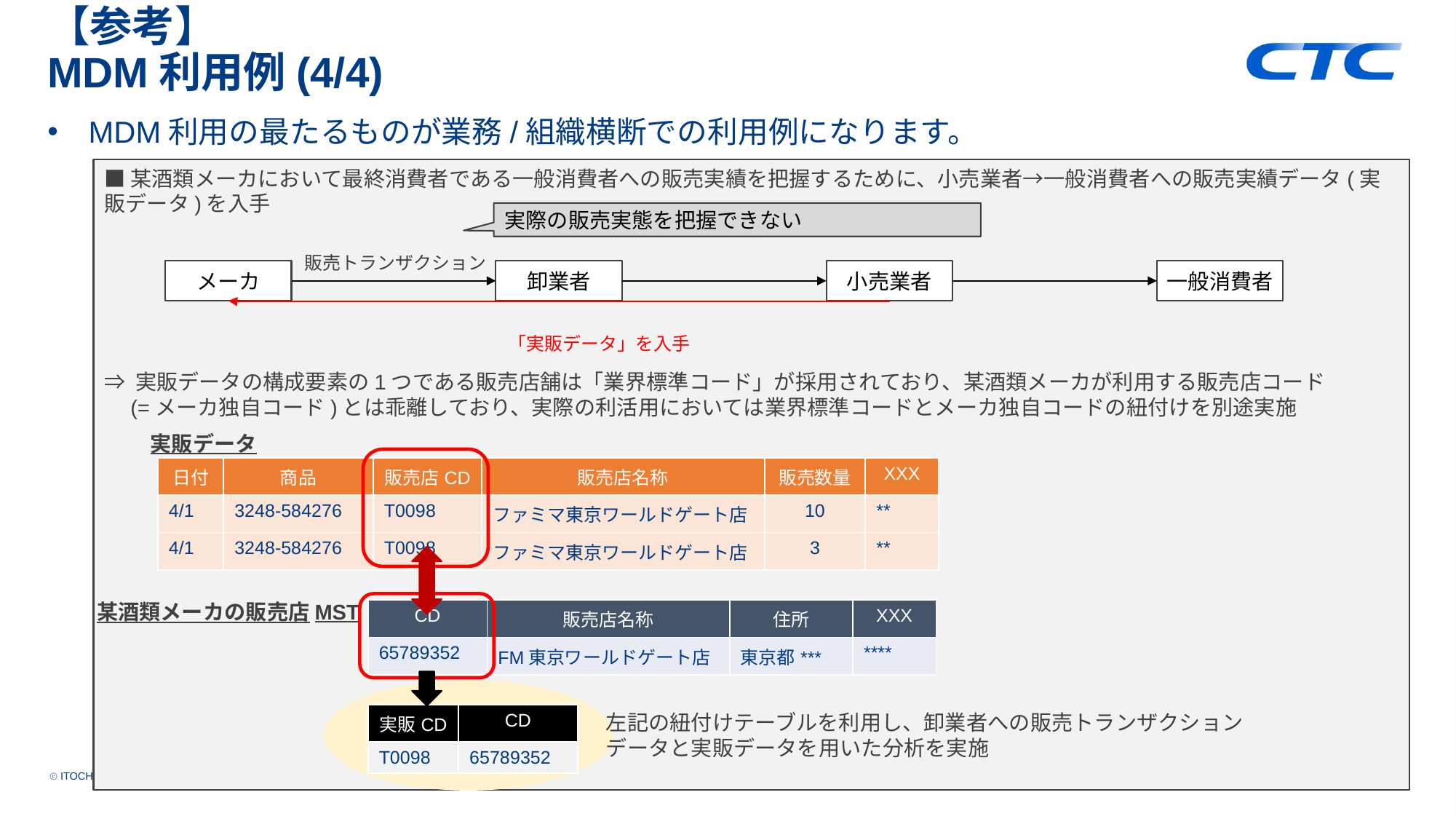

【参考】
MDM利用例(4/4)
MDM利用の最たるものが業務/組織横断での利用例になります。
■某酒類メーカにおいて最終消費者である一般消費者への販売実績を把握するために、小売業者→一般消費者への販売実績データ(実販データ)を入手

⇒ 実販データの構成要素の1つである販売店舗は「業界標準コード」が採用されており、某酒類メーカが利用する販売店コード
　(=メーカ独自コード)とは乖離しており、実際の利活用においては業界標準コードとメーカ独自コードの紐付けを別途実施
実際の販売実態を把握できない
販売トランザクション
メーカ
卸業者
小売業者
一般消費者
「実販データ」を入手
実販データ

| 日付 | 商品 | 販売店CD | 販売店名称 | 販売数量 | XXX |
| --- | --- | --- | --- | --- | --- |
| 4/1 | 3248-584276 | T0098 | ファミマ東京ワールドゲート店 | 10 | \*\* |
| 4/1 | 3248-584276 | T0098 | ファミマ東京ワールドゲート店 | 3 | \*\* |

某酒類メーカの販売店MST

| CD | 販売店名称 | 住所 | XXX |
| --- | --- | --- | --- |
| 65789352 | FM東京ワールドゲート店 | 東京都\*\*\* | \*\*\*\* |

左記の紐付けテーブルを利用し、卸業者への販売トランザクションデータと実販データを用いた分析を実施
| 実販CD | CD |
| --- | --- |
| T0098 | 65789352 |